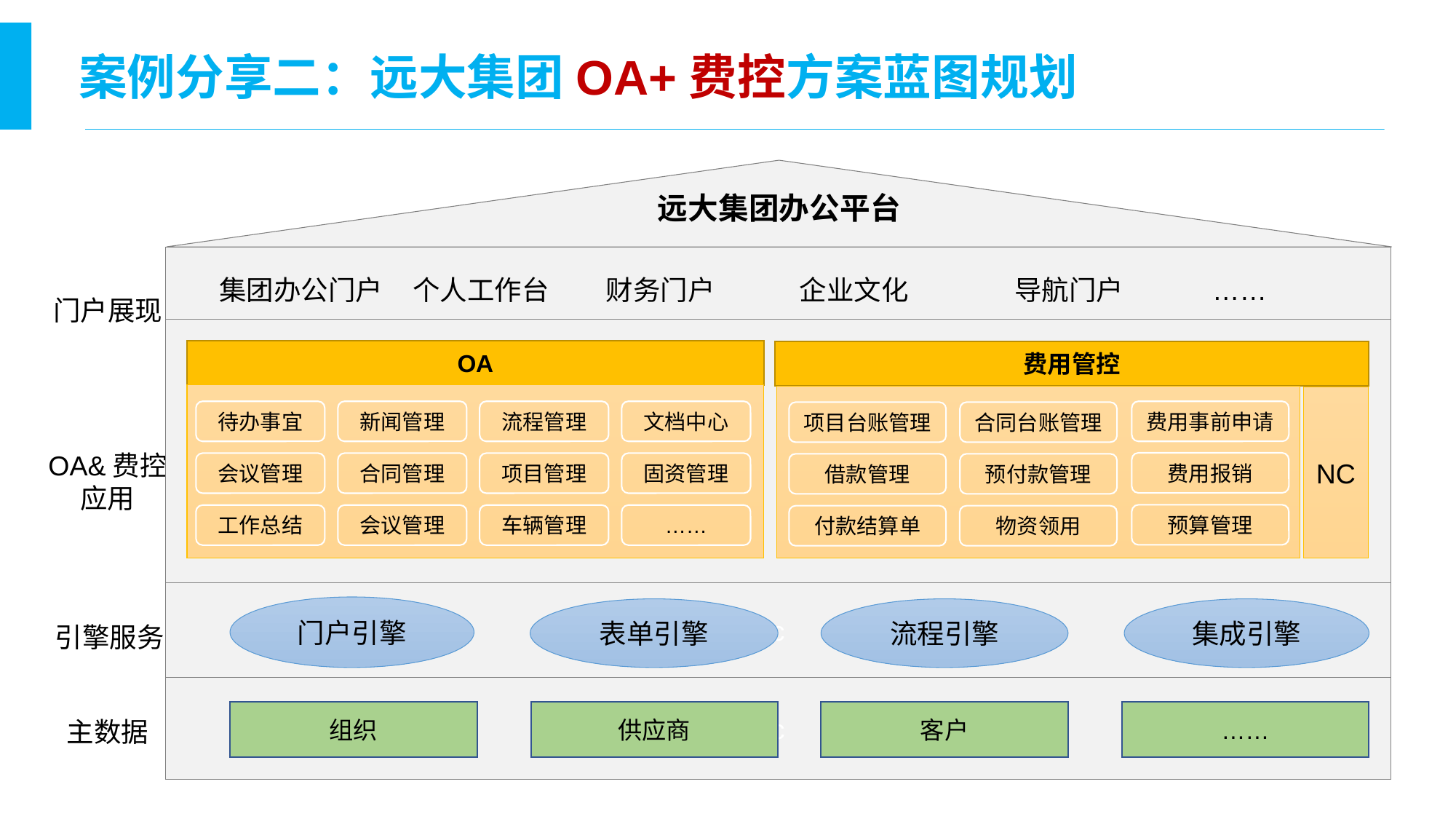

案例分享二：远大集团OA+费控方案蓝图规划
远大集团办公平台

集团办公门户
个人工作台
财务门户
企业文化
导航门户
……
门户展现

OA
费用管控

NC
待办事宜
新闻管理
流程管理
文档中心
费用事前申请
项目台账管理
合同台账管理
OA&费控应用
费用报销
会议管理
合同管理
项目管理
固资管理
借款管理
预付款管理
预算管理
工作总结
会议管理
车辆管理
……
付款结算单
物资领用
c
门户引擎
表单引擎
流程引擎
集成引擎
引擎服务
c
组织
供应商
客户
……
主数据